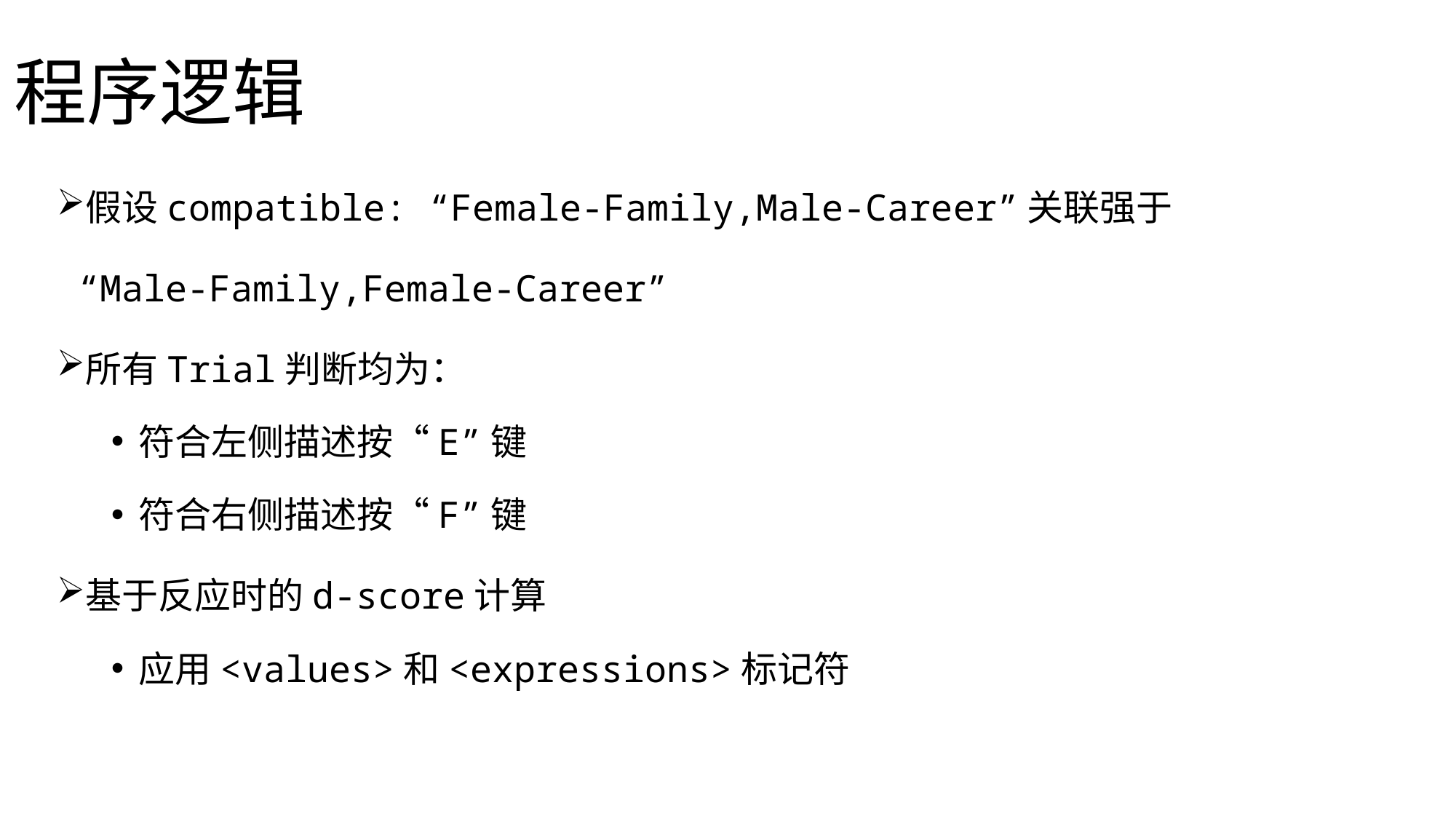

程序逻辑
假设compatible: “Female-Family,Male-Career”关联强于
 “Male-Family,Female-Career”
所有Trial判断均为：
符合左侧描述按“E”键
符合右侧描述按“F”键
基于反应时的d-score计算
应用<values>和<expressions>标记符